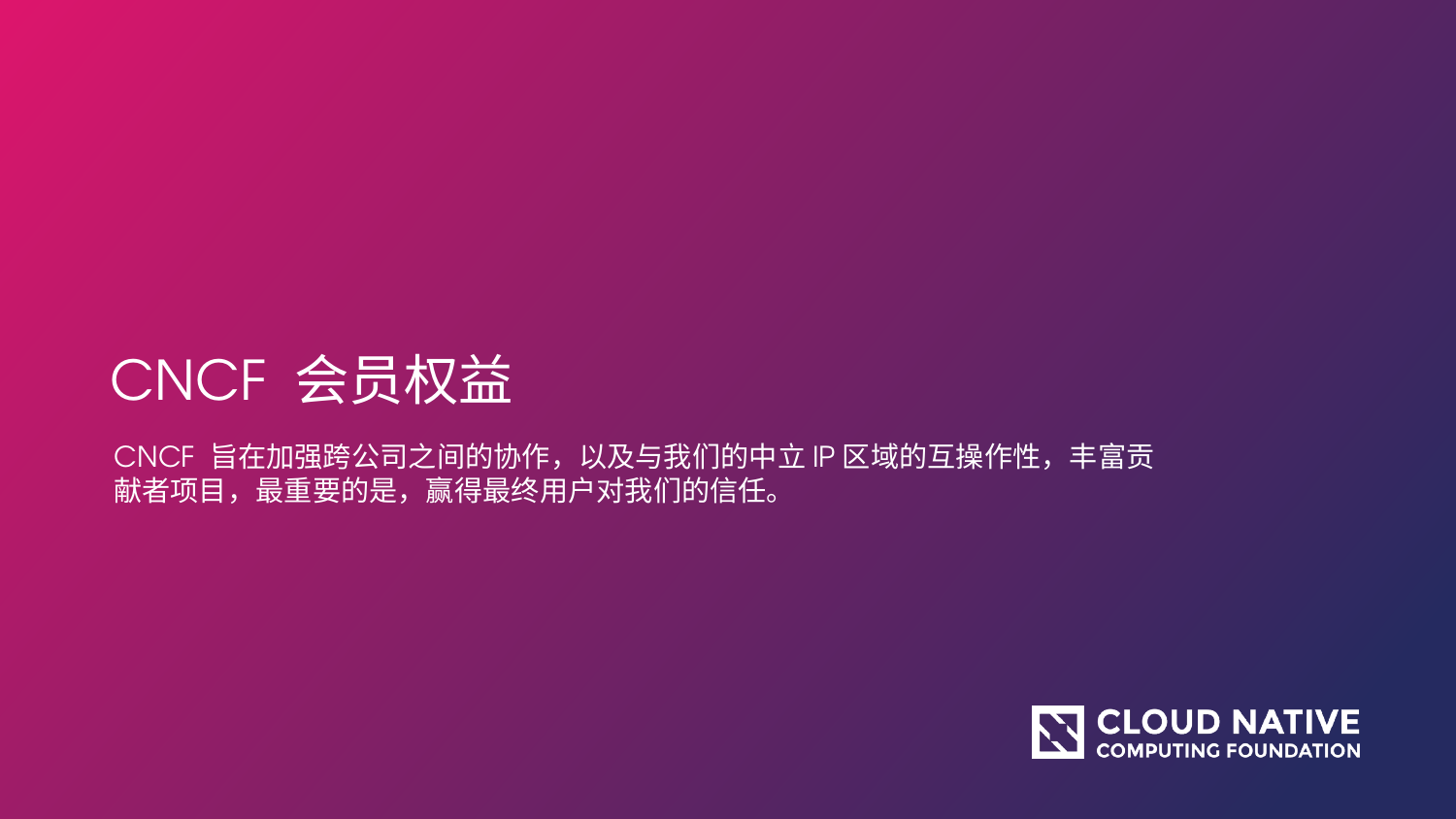

# CNCF 会员权益
CNCF 旨在加强跨公司之间的协作，以及与我们的中立IP区域的互操作性，丰富贡献者项目，最重要的是，赢得最终用户对我们的信任。